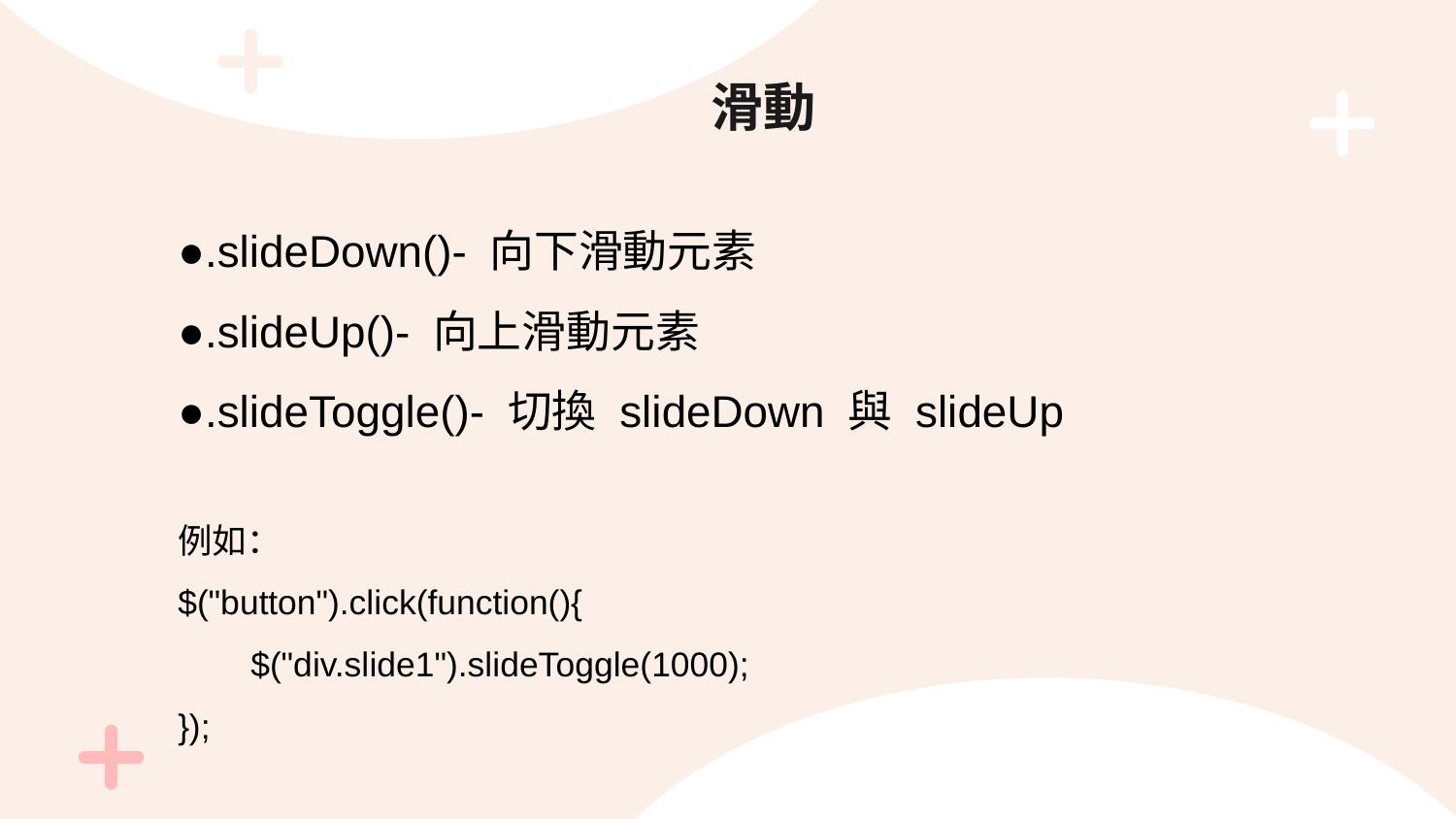

# 滑動
●.slideDown()- 向下滑動元素
●.slideUp()- 向上滑動元素
●.slideToggle()- 切換 slideDown 與 slideUp

例如：
$("button").click(function(){
$("div.slide1").slideToggle(1000);
});